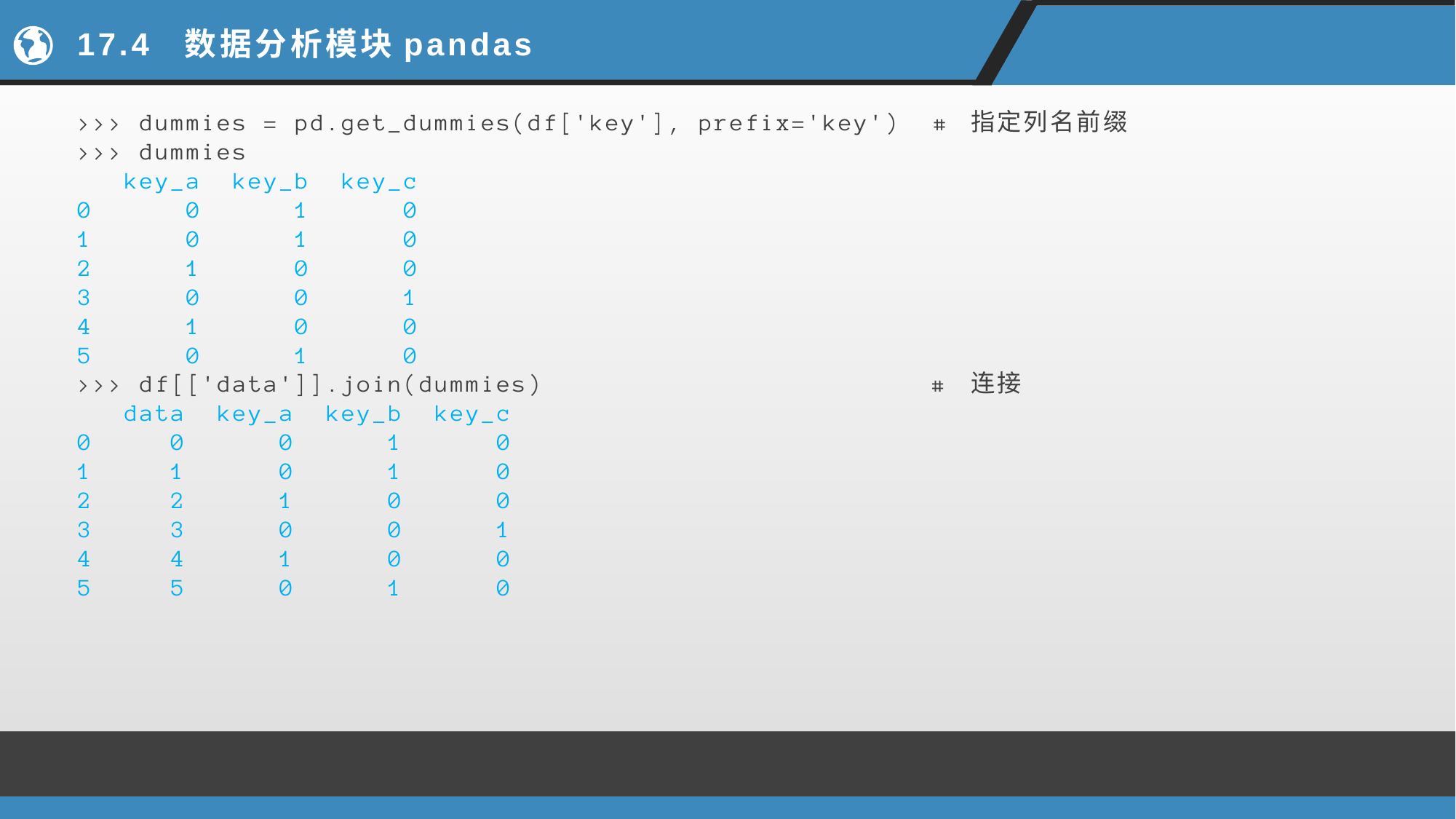

# 17.4  数据分析模块pandas

>>> dummies = pd.get_dummies(df['key'], prefix='key')  # 指定列名前缀
>>> dummies
   key_a  key_b  key_c
0      0      1      0
1      0      1      0
2      1      0      0
3      0      0      1
4      1      0      0
5      0      1      0
>>> df[['data']].join(dummies)                         # 连接
   data  key_a  key_b  key_c
0     0      0      1      0
1     1      0      1      0
2     2      1      0      0
3     3      0      0      1
4     4      1      0      0
5     5      0      1      0